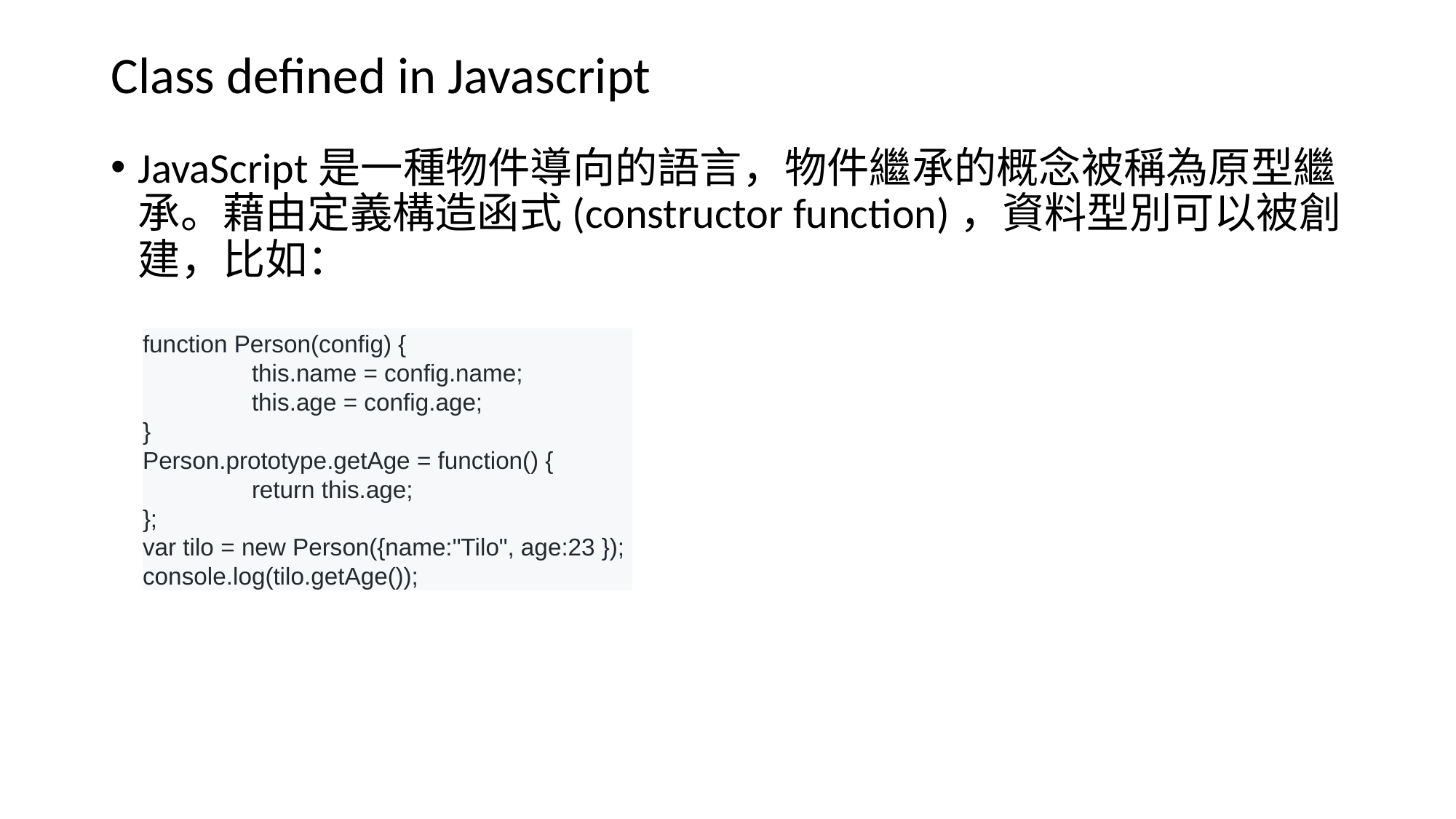

# Class defined in Javascript
JavaScript是一種物件導向的語言，物件繼承的概念被稱為原型繼承。藉由定義構造函式(constructor function)，資料型別可以被創建，比如：

function Person(config) {
	this.name = config.name;
	this.age = config.age;
}
Person.prototype.getAge = function() {
	return this.age;
};
var tilo = new Person({name:"Tilo", age:23 });
console.log(tilo.getAge());